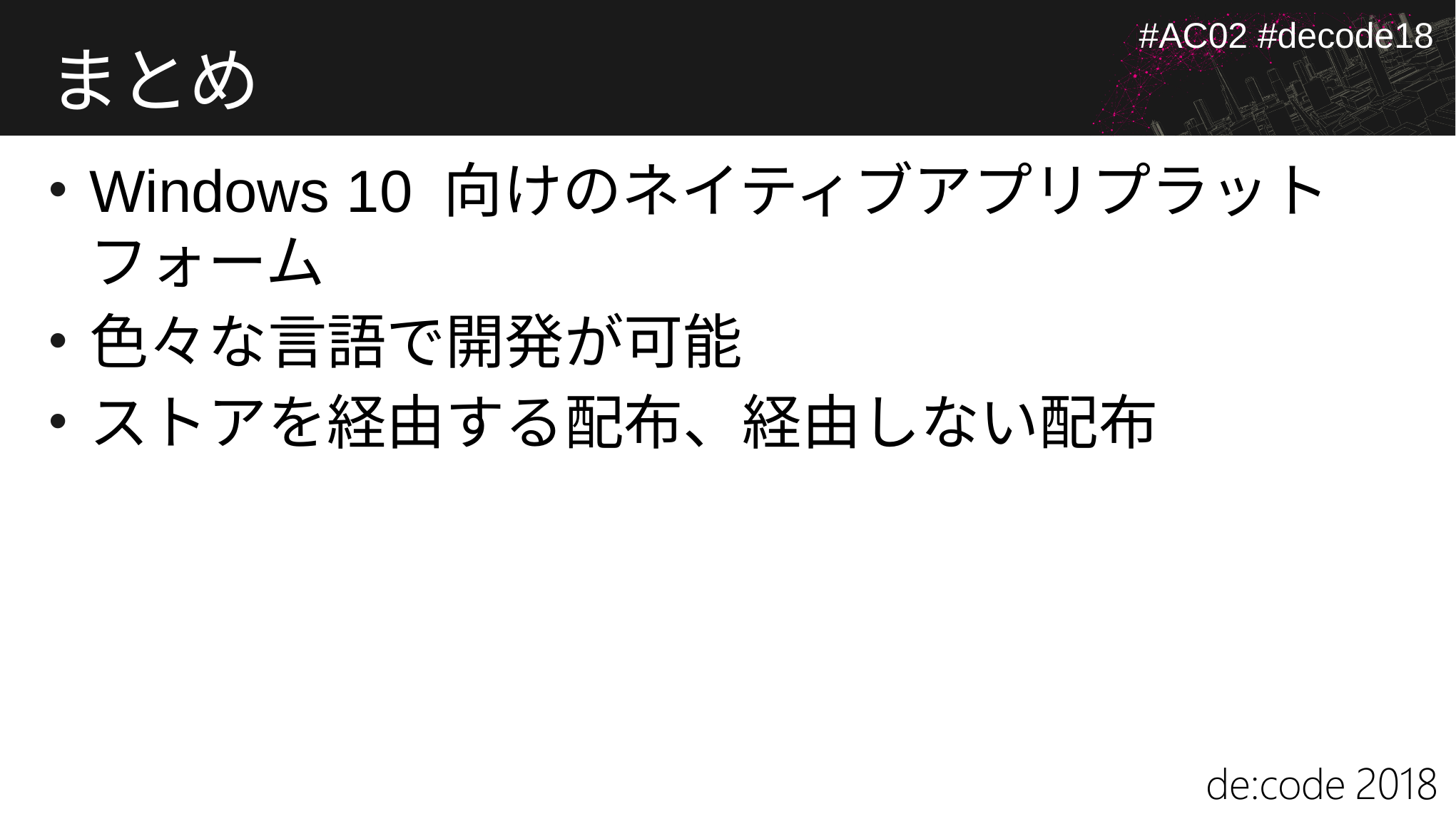

# まとめ
Windows 10 向けのネイティブアプリプラットフォーム
色々な言語で開発が可能
ストアを経由する配布、経由しない配布